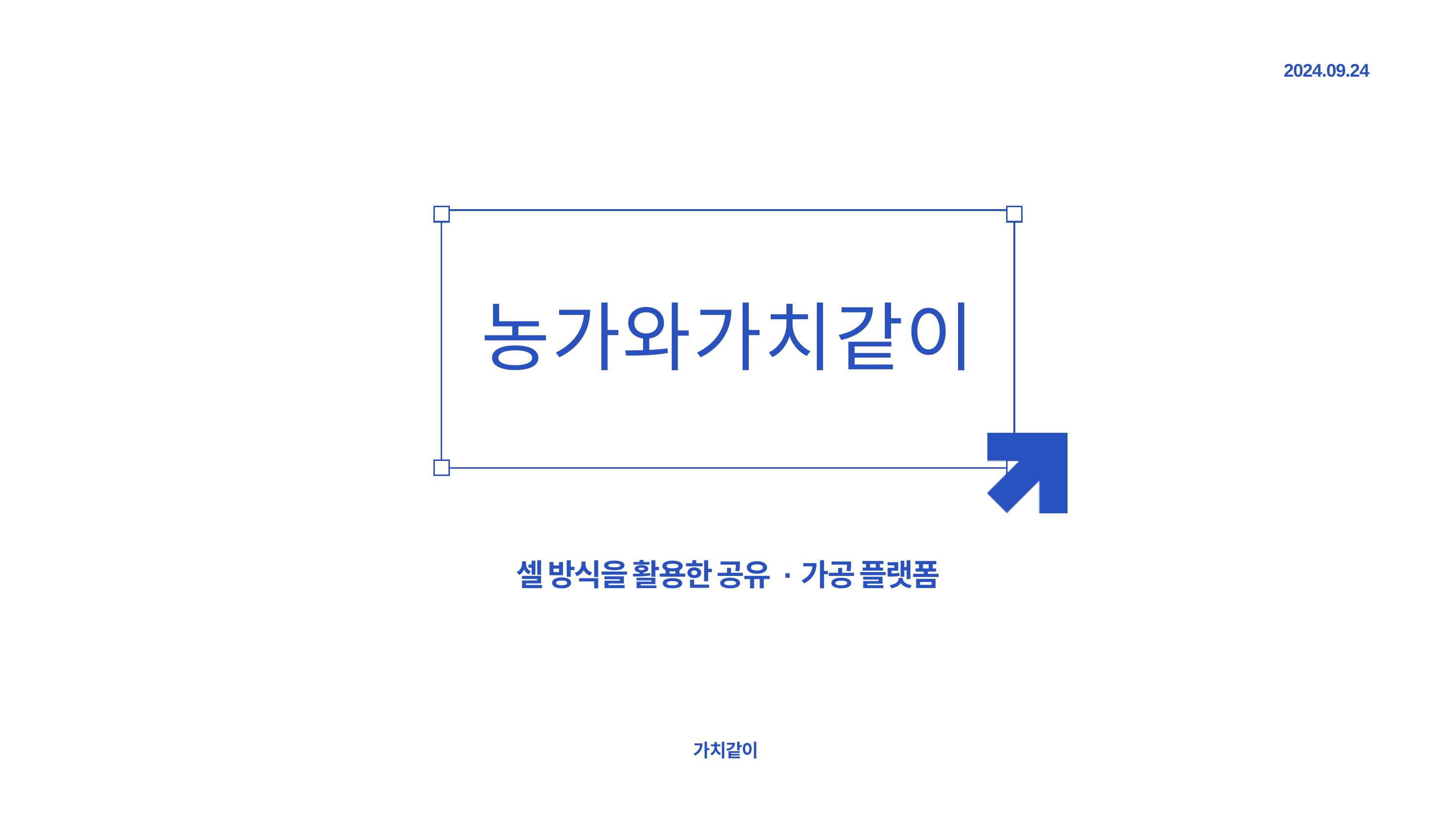

2024.09.24

농가와가치같이

셀 방식을 활용한 공유 ·가공 플랫폼
가치같이